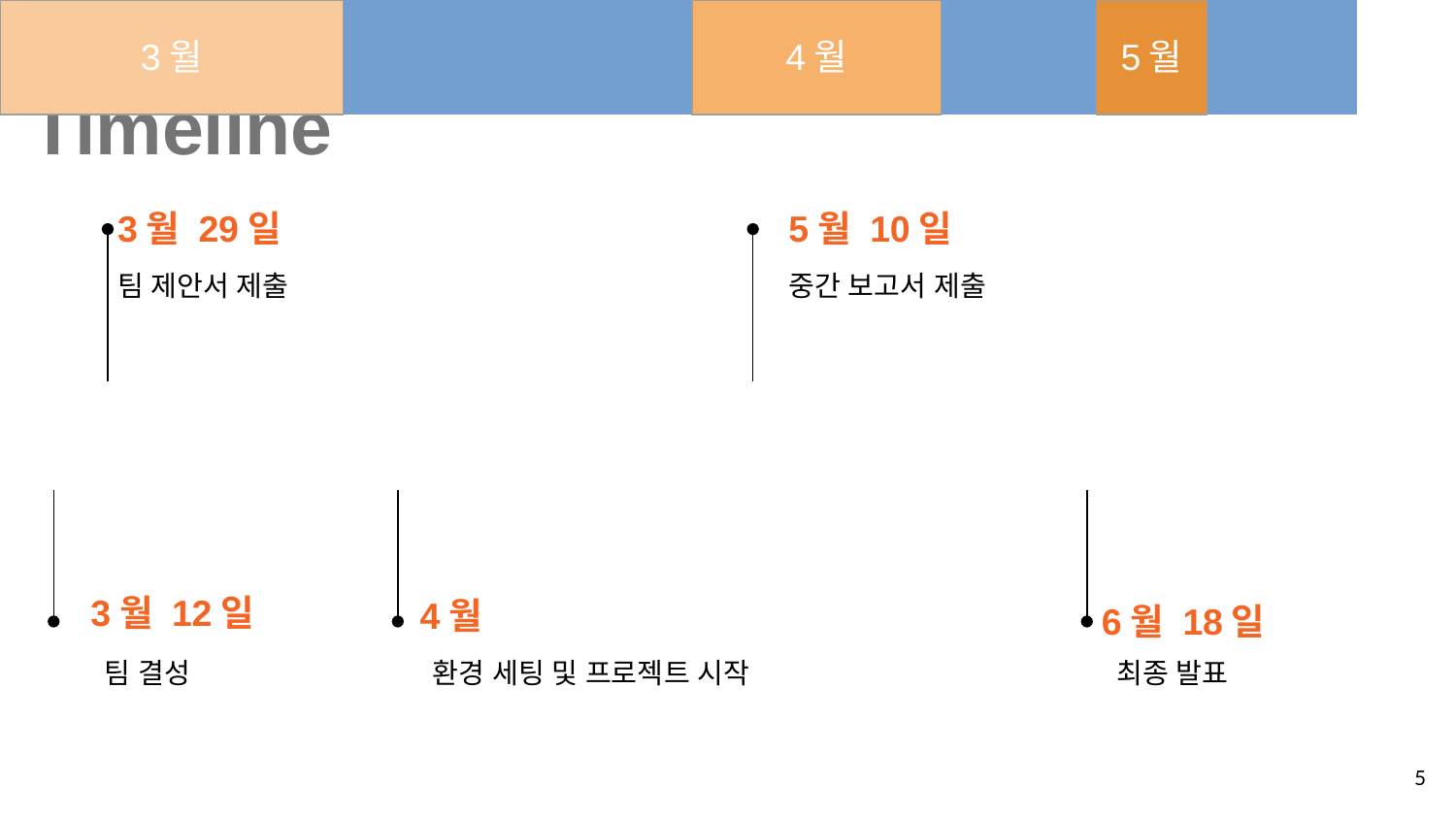

# Timeline
3월 29일
5월 10일
팀 제안서 제출
중간 보고서 제출
| 3월 |  |  |  | 4월 |  |  | 5월 |  |  |  | 6월 |  |  |
| --- | --- | --- | --- | --- | --- | --- | --- | --- | --- | --- | --- | --- | --- |
3월 12일
4월
6월 18일
팀 결성
환경 세팅 및 프로젝트 시작
최종 발표
5